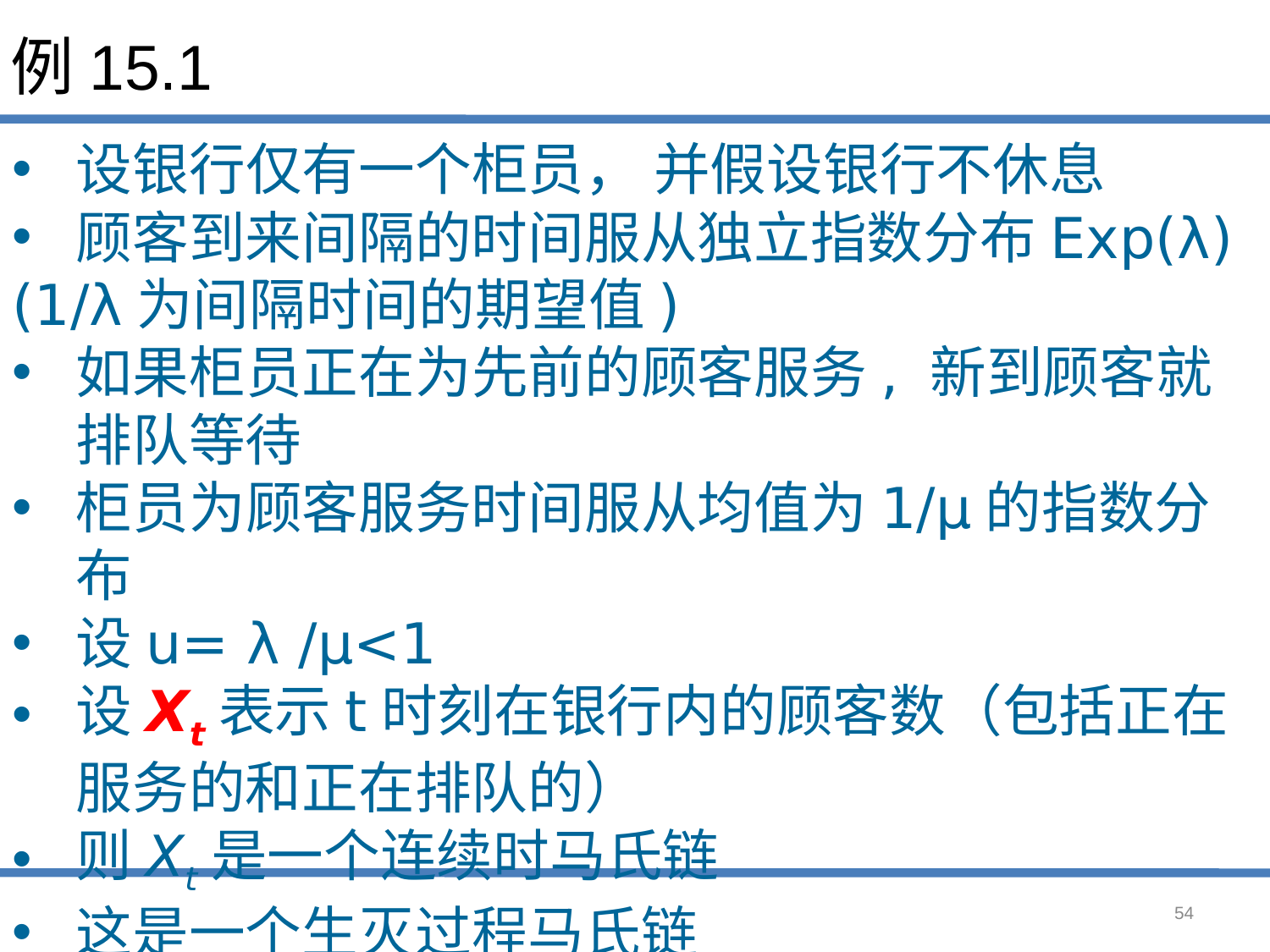

# 例15.1
设银行仅有一个柜员， 并假设银行不休息
顾客到来间隔的时间服从独立指数分布Exp(λ)
(1/λ为间隔时间的期望值)
如果柜员正在为先前的顾客服务, 新到顾客就排队等待
柜员为顾客服务时间服从均值为1/μ的指数分布
设u= λ /μ<1
设Xt表示t时刻在银行内的顾客数（包括正在服务的和正在排队的）
则Xt是一个连续时马氏链
这是一个生灭过程马氏链
54